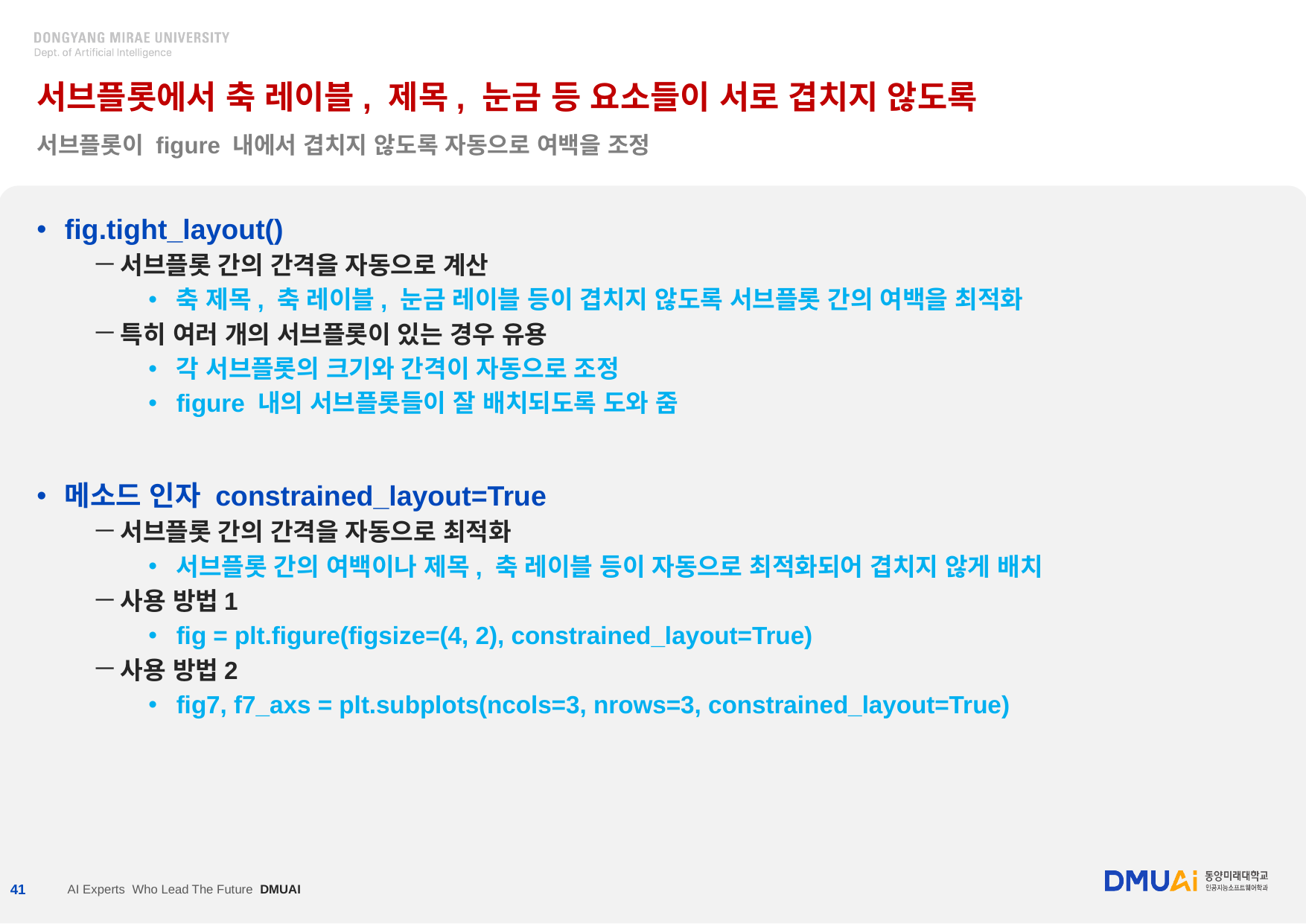

# 서브플롯에서 축 레이블, 제목, 눈금 등 요소들이 서로 겹치지 않도록
서브플롯이 figure 내에서 겹치지 않도록 자동으로 여백을 조정
fig.tight_layout()
서브플롯 간의 간격을 자동으로 계산
축 제목, 축 레이블, 눈금 레이블 등이 겹치지 않도록 서브플롯 간의 여백을 최적화
특히 여러 개의 서브플롯이 있는 경우 유용
각 서브플롯의 크기와 간격이 자동으로 조정
figure 내의 서브플롯들이 잘 배치되도록 도와 줌

메소드 인자 constrained_layout=True
서브플롯 간의 간격을 자동으로 최적화
서브플롯 간의 여백이나 제목, 축 레이블 등이 자동으로 최적화되어 겹치지 않게 배치
사용 방법1
fig = plt.figure(figsize=(4, 2), constrained_layout=True)
사용 방법2
fig7, f7_axs = plt.subplots(ncols=3, nrows=3, constrained_layout=True)